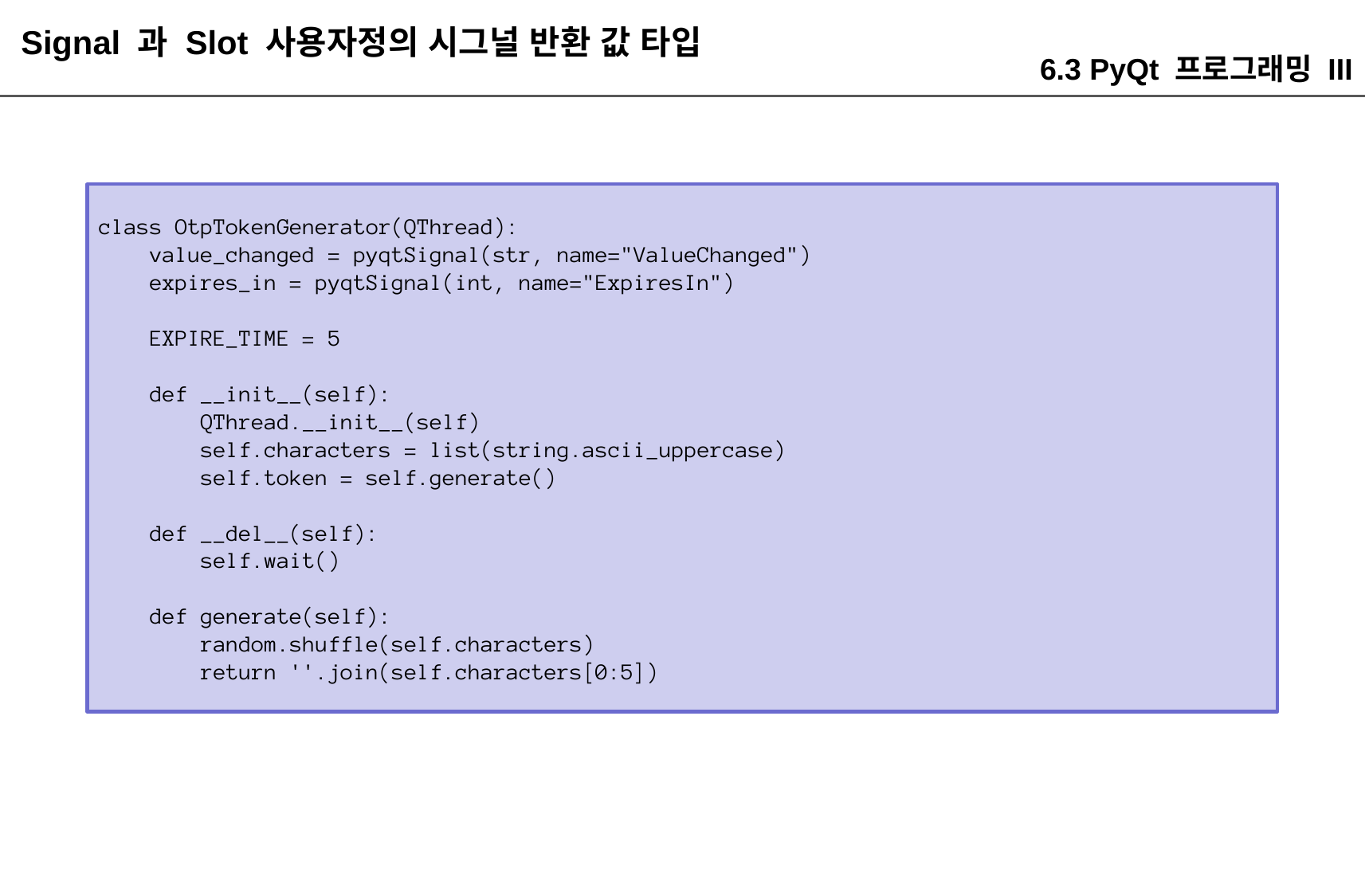

Signal 과 Slot 사용자정의 시그널 반환 값 타입
6.3 PyQt 프로그래밍 III
class OtpTokenGenerator(QThread):
    value_changed = pyqtSignal(str, name="ValueChanged")
    expires_in = pyqtSignal(int, name="ExpiresIn")

    EXPIRE_TIME = 5

    def __init__(self):
        QThread.__init__(self)
        self.characters = list(string.ascii_uppercase)
        self.token = self.generate()

    def __del__(self):
        self.wait()

    def generate(self):
        random.shuffle(self.characters)
        return ''.join(self.characters[0:5])